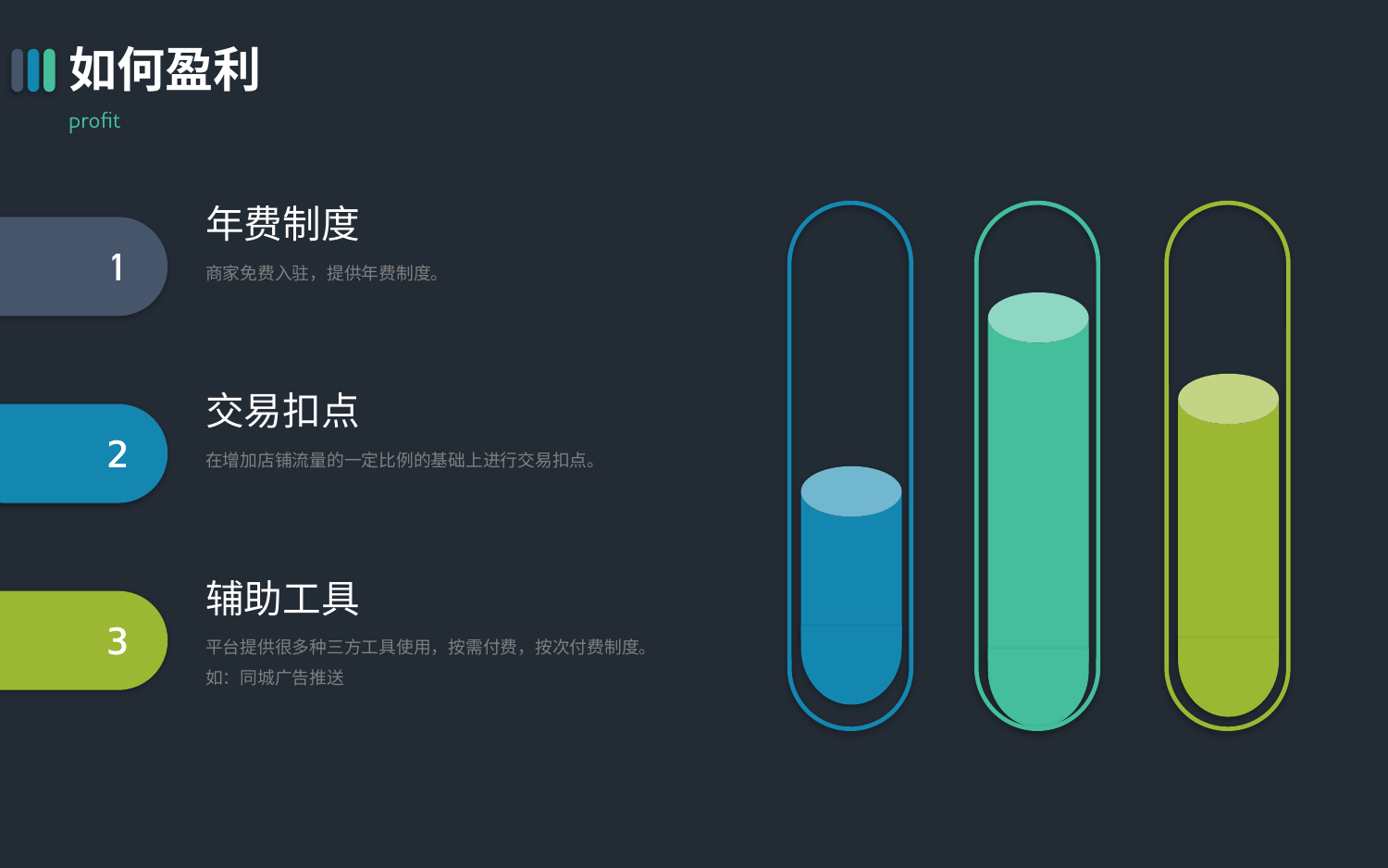

如何盈利
profit
年费制度

1
商家免费入驻，提供年费制度。

交易扣点
2
在增加店铺流量的一定比例的基础上进行交易扣点。

辅助工具
3
平台提供很多种三方工具使用，按需付费，按次付费制度。
如：同城广告推送